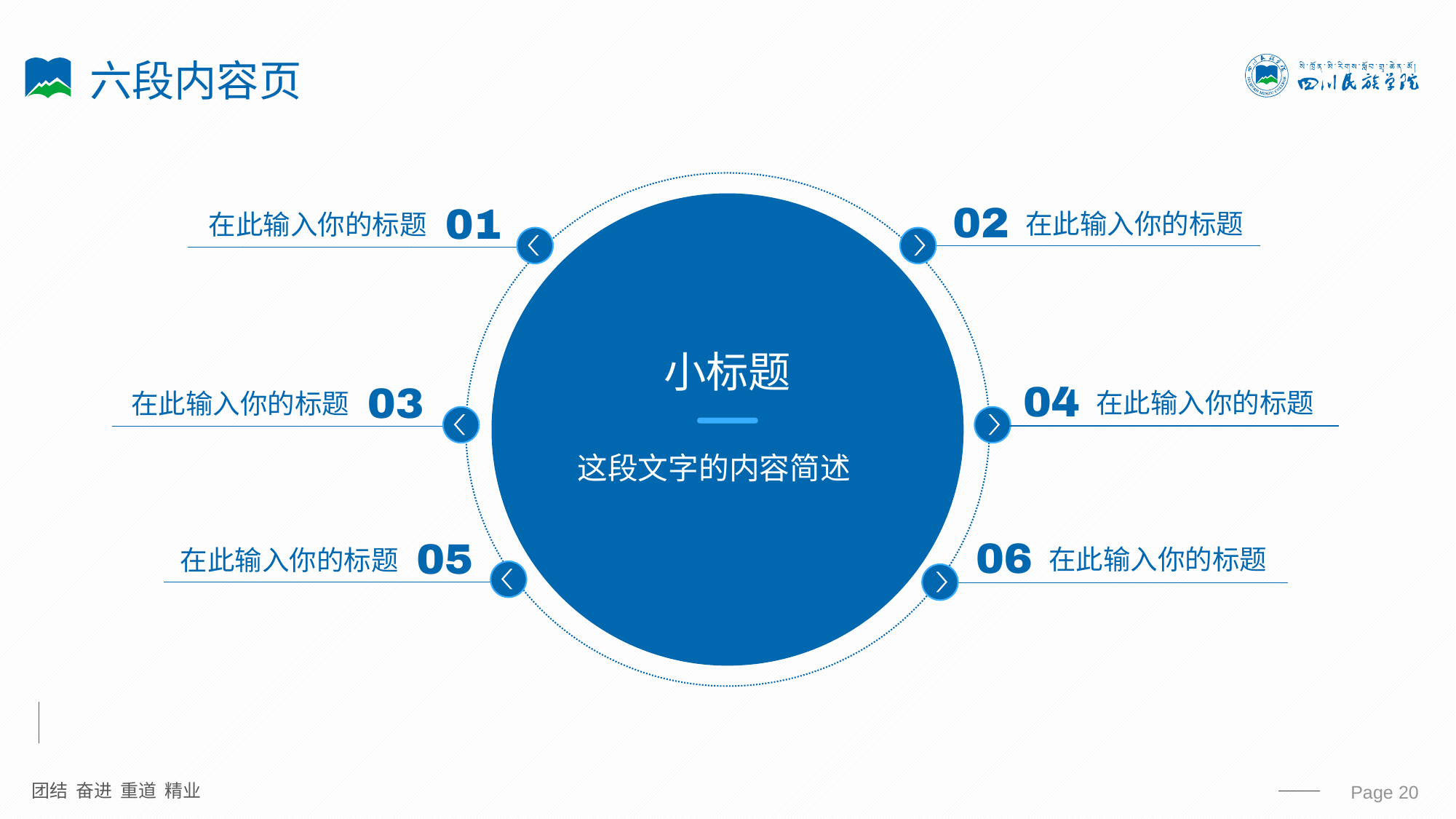

# 六段内容页

02
01
在此输入你的标题
在此输入你的标题

小标题
04
03
在此输入你的标题
在此输入你的标题

这段文字的内容简述
06
05
在此输入你的标题
在此输入你的标题

  Page 20